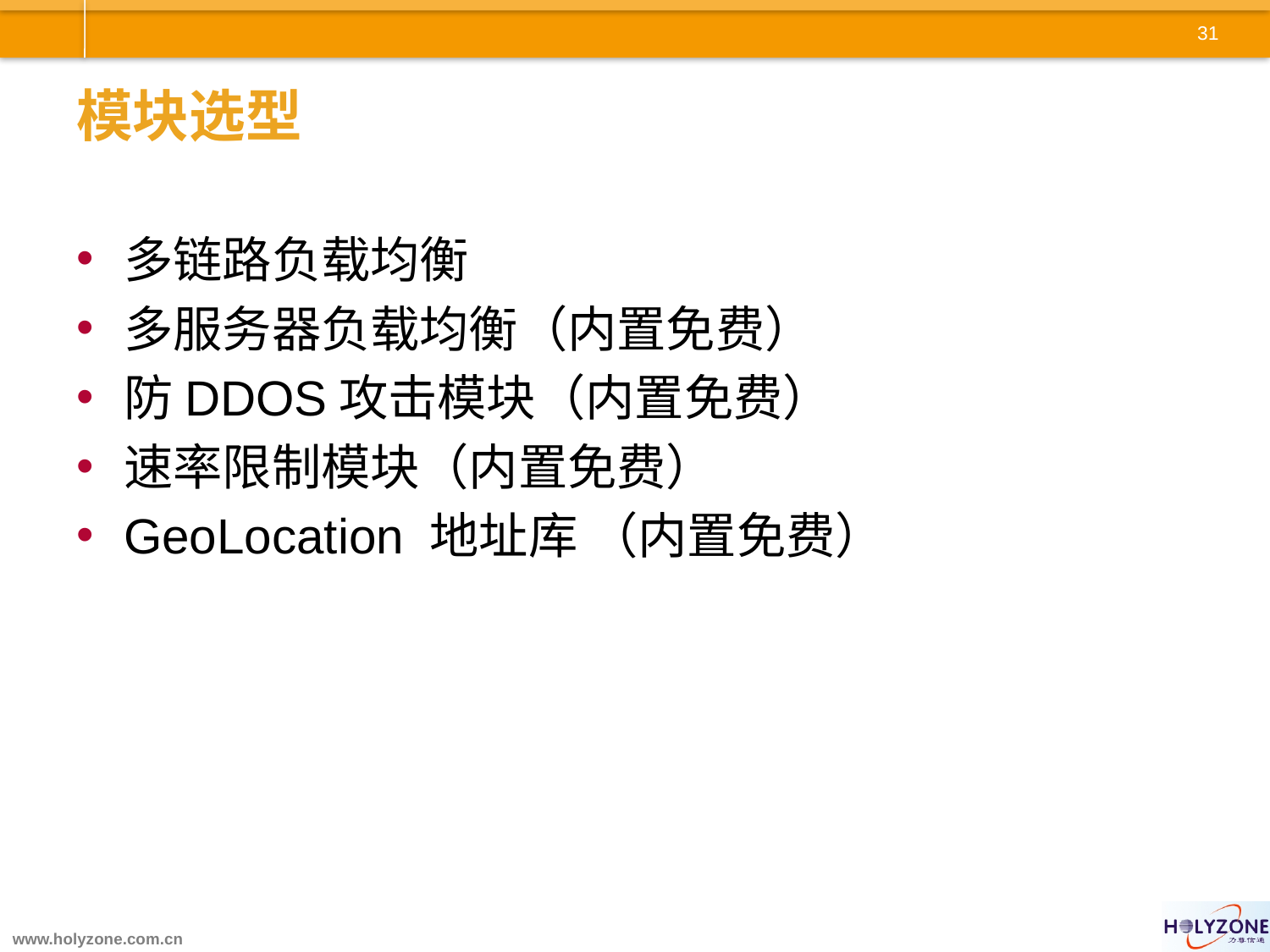

# 模块选型
多链路负载均衡
多服务器负载均衡（内置免费）
防DDOS攻击模块（内置免费）
速率限制模块（内置免费）
GeoLocation 地址库 （内置免费）